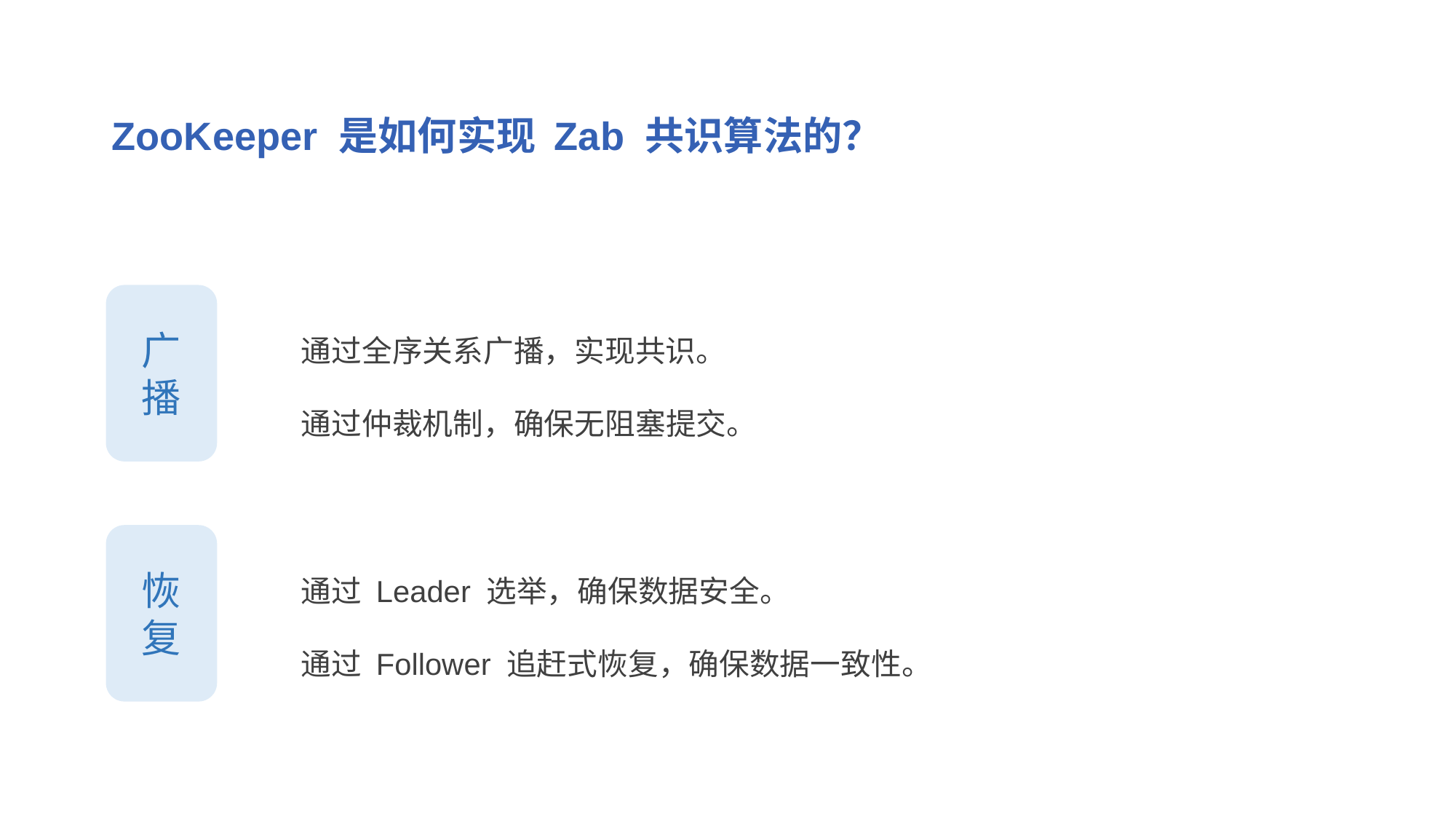

ZooKeeper 是如何实现 Zab 共识算法的？
广播
通过全序关系广播，实现共识。
通过仲裁机制，确保无阻塞提交。
恢复
通过 Leader 选举，确保数据安全。
通过 Follower 追赶式恢复，确保数据一致性。